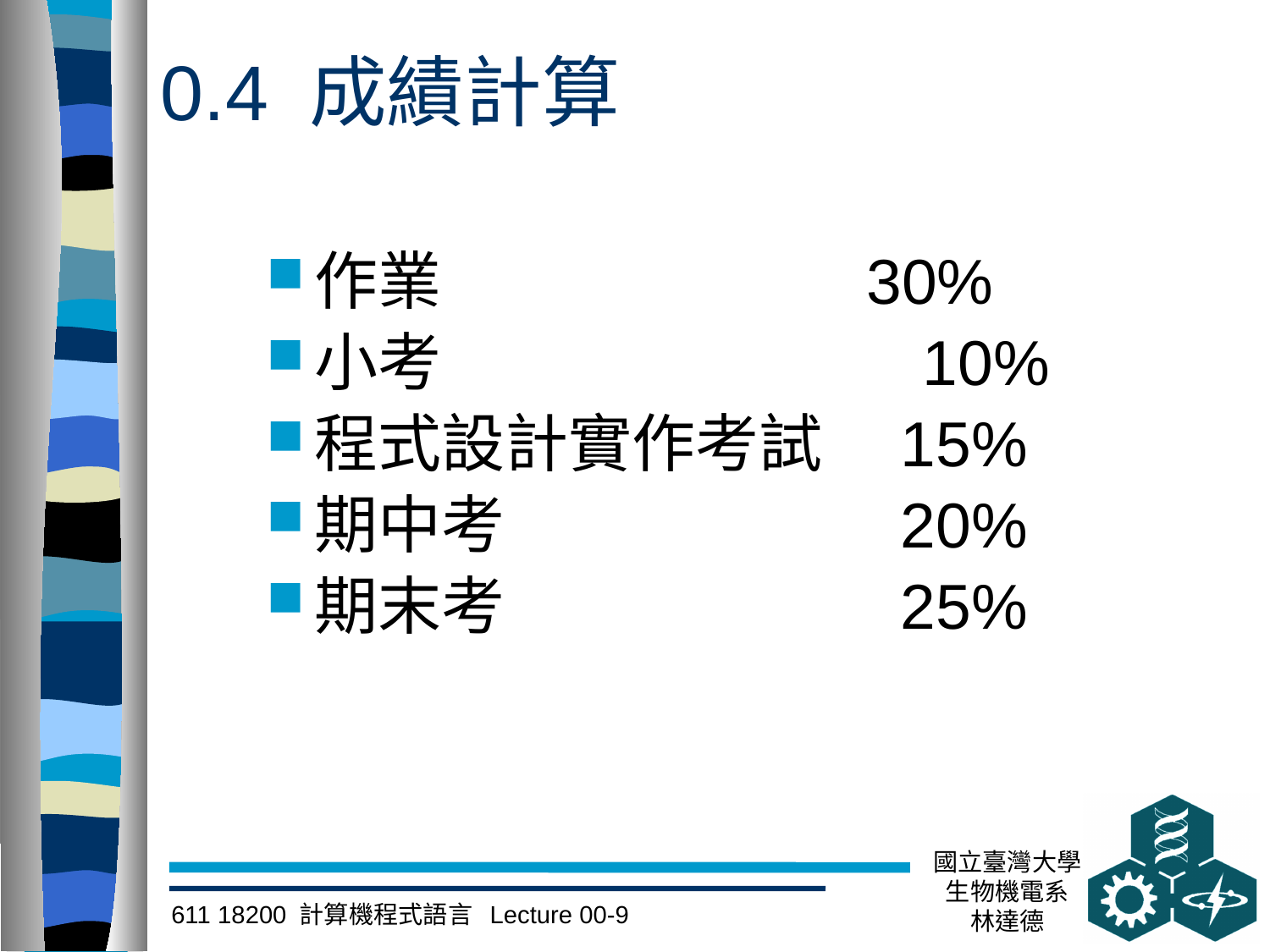

# 0.4 成績計算
作業           　　　　30%
小考			      10%
程式設計實作考試　15%
期中考　　　　　　20%
期末考　　　　　　25%